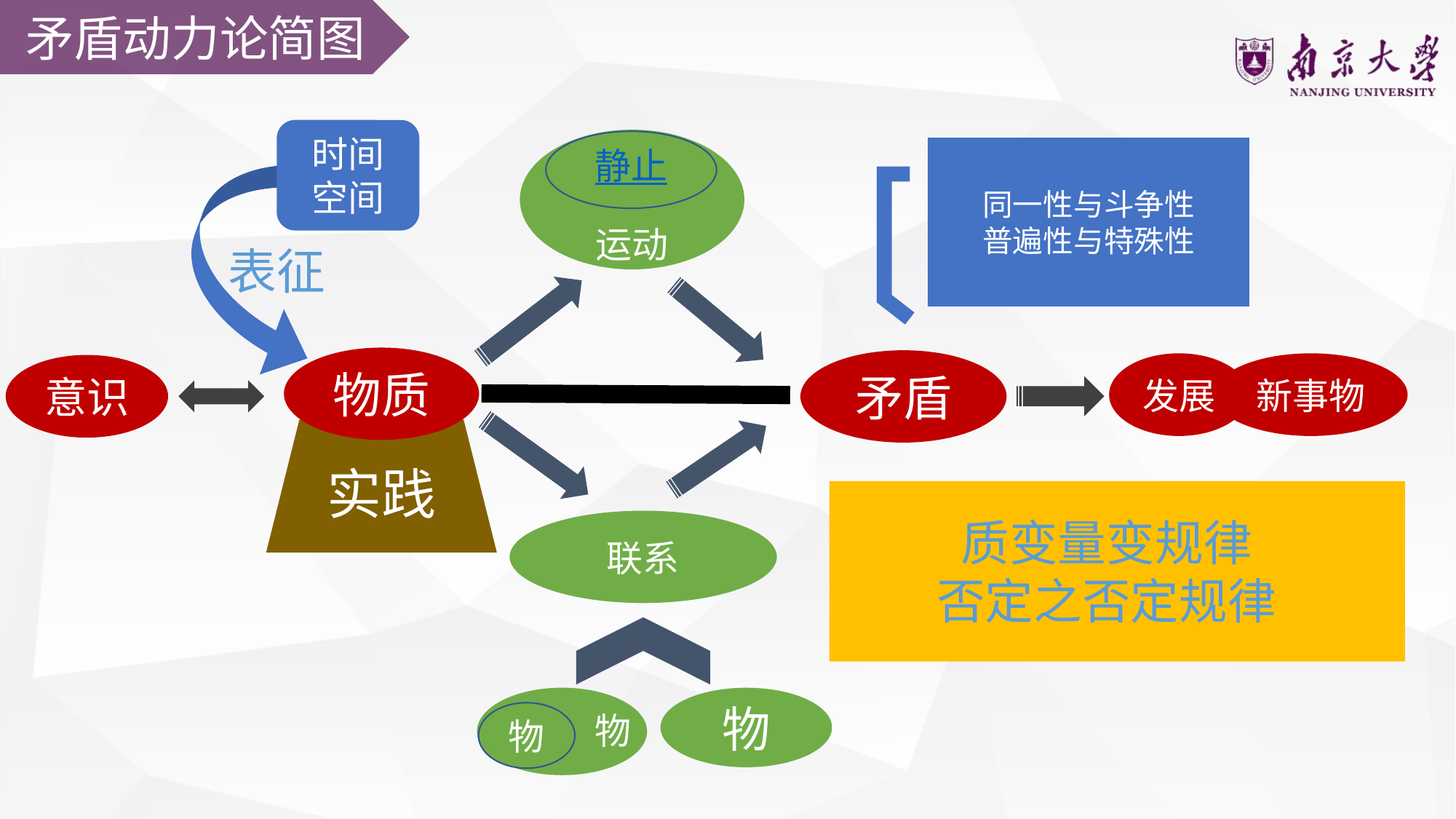

矛盾动力论简图
时间
空间

运动
静止
同一性与斗争性
普遍性与特殊性

表征

物质
矛盾
发展
新事物
意识

实践

质变量变规律
否定之否定规律
联系

物
物
物